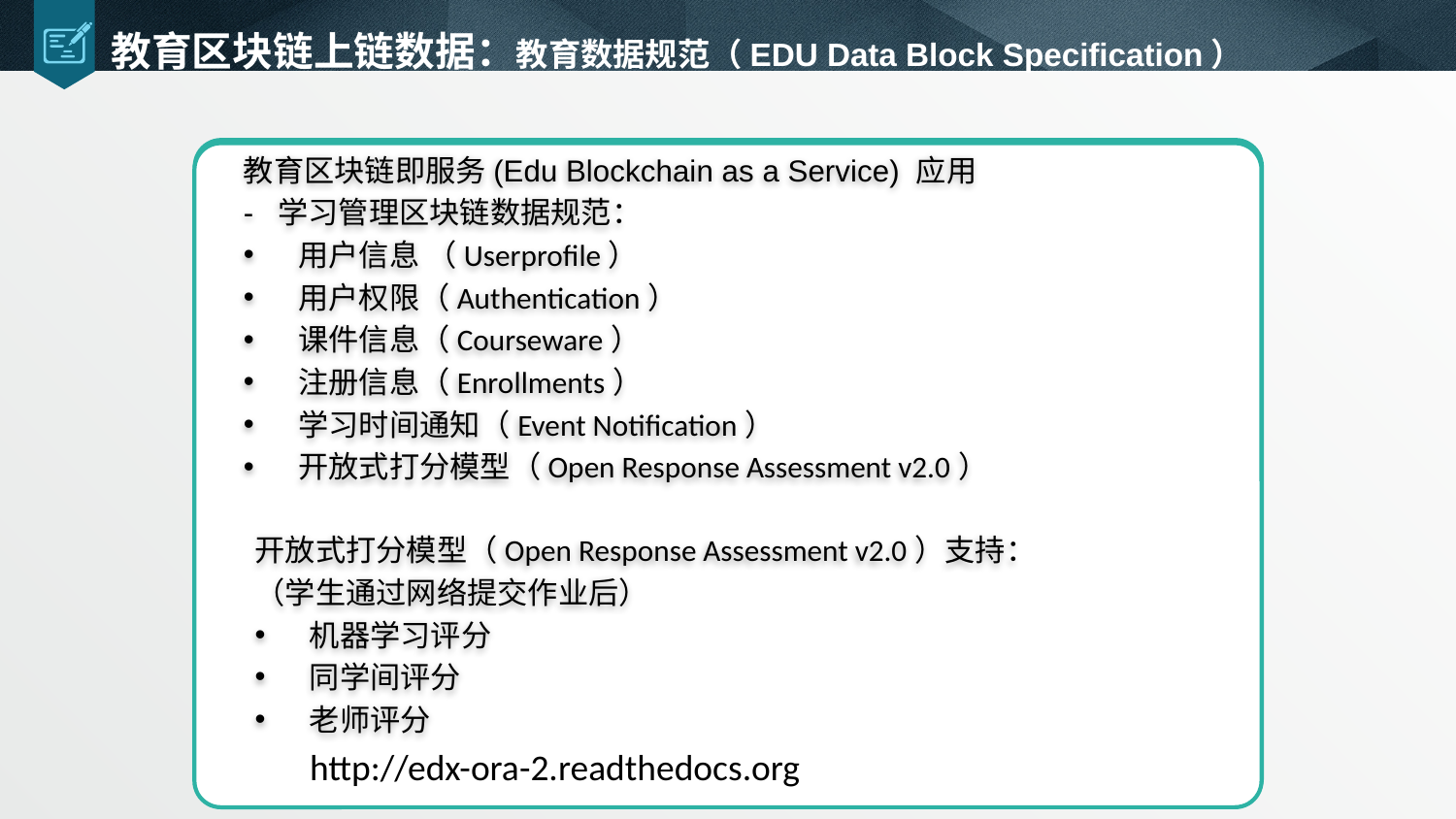

# 教育区块链上链数据：教育数据规范（EDU Data Block Specification）

教育区块链即服务(Edu Blockchain as a Service) 应用
-  学习管理区块链数据规范：
用户信息 （Userprofile）
用户权限（Authentication）
课件信息（Courseware）
注册信息（Enrollments）
学习时间通知（Event Notification）
开放式打分模型（Open Response Assessment v2.0）
开放式打分模型（Open Response Assessment v2.0）支持：
（学生通过网络提交作业后）
机器学习评分
同学间评分
老师评分
http://edx-ora-2.readthedocs.org